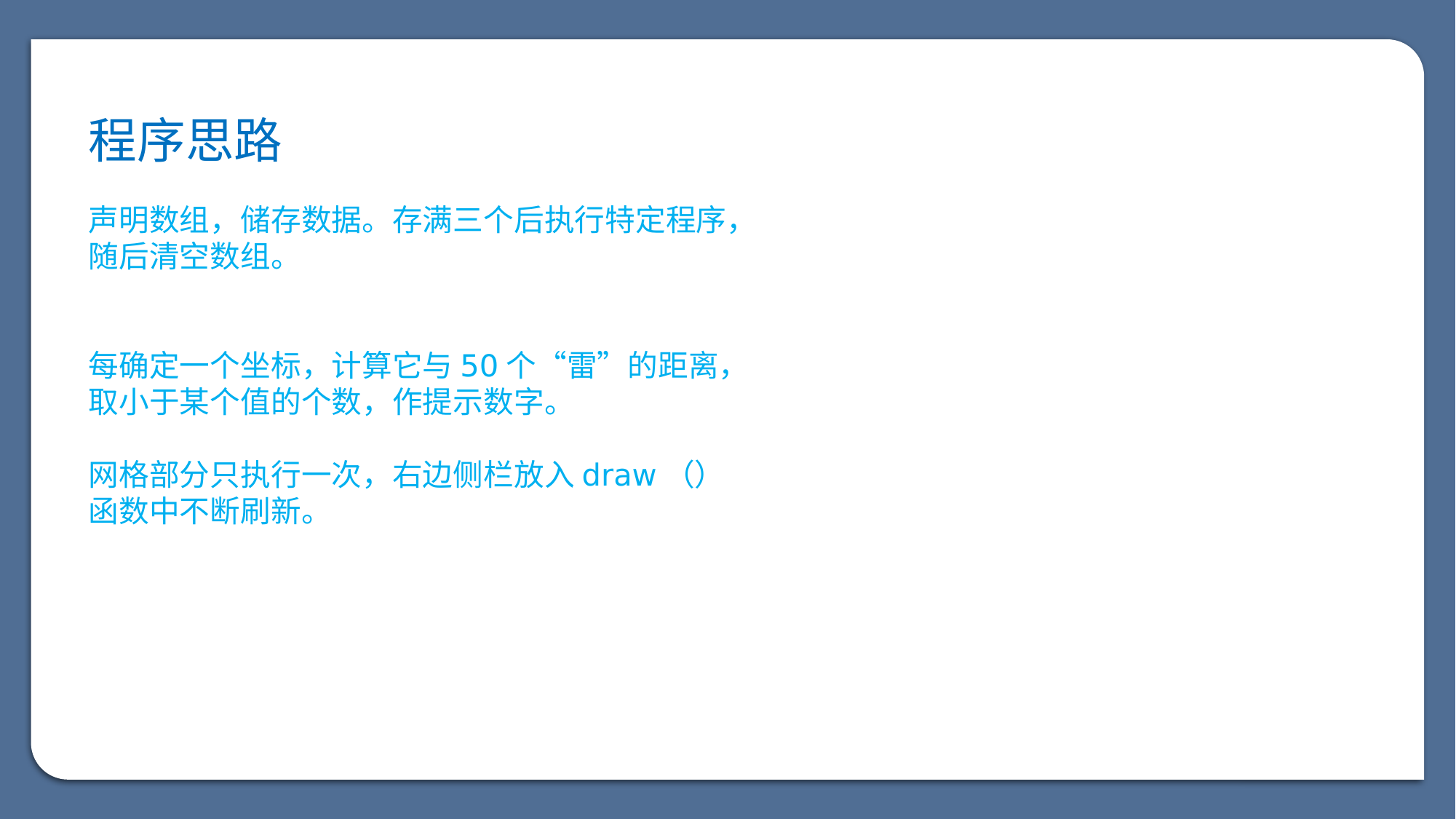

程序思路

声明数组，储存数据。存满三个后执行特定程序，随后清空数组。

每确定一个坐标，计算它与50个“雷”的距离，取小于某个值的个数，作提示数字。

网格部分只执行一次，右边侧栏放入draw（）函数中不断刷新。